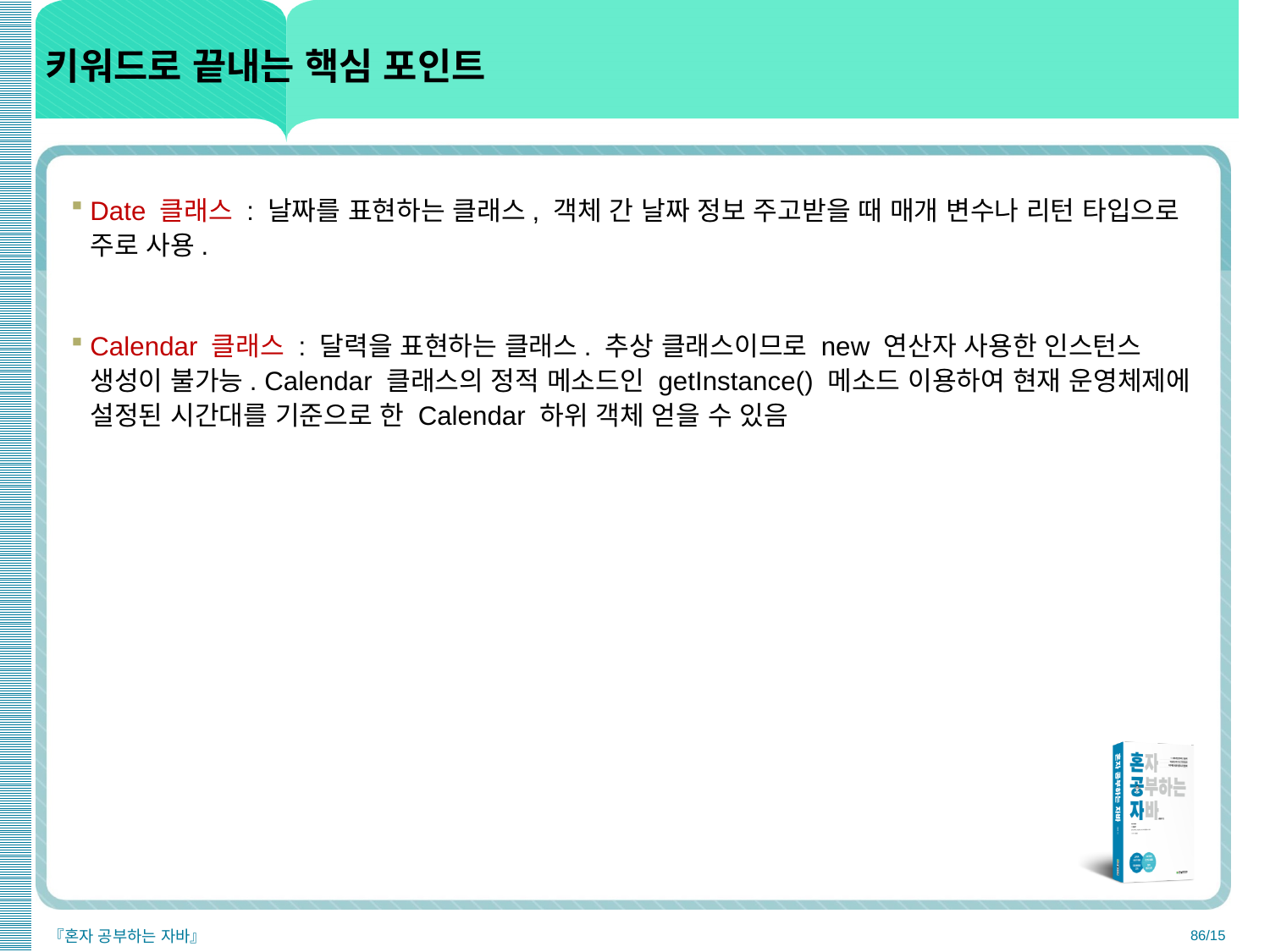

# 키워드로 끝내는 핵심 포인트

Date 클래스 : 날짜를 표현하는 클래스, 객체 간 날짜 정보 주고받을 때 매개 변수나 리턴 타입으로 주로 사용.

Calendar 클래스 : 달력을 표현하는 클래스. 추상 클래스이므로 new 연산자 사용한 인스턴스 생성이 불가능. Calendar 클래스의 정적 메소드인 getInstance() 메소드 이용하여 현재 운영체제에 설정된 시간대를 기준으로 한 Calendar 하위 객체 얻을 수 있음